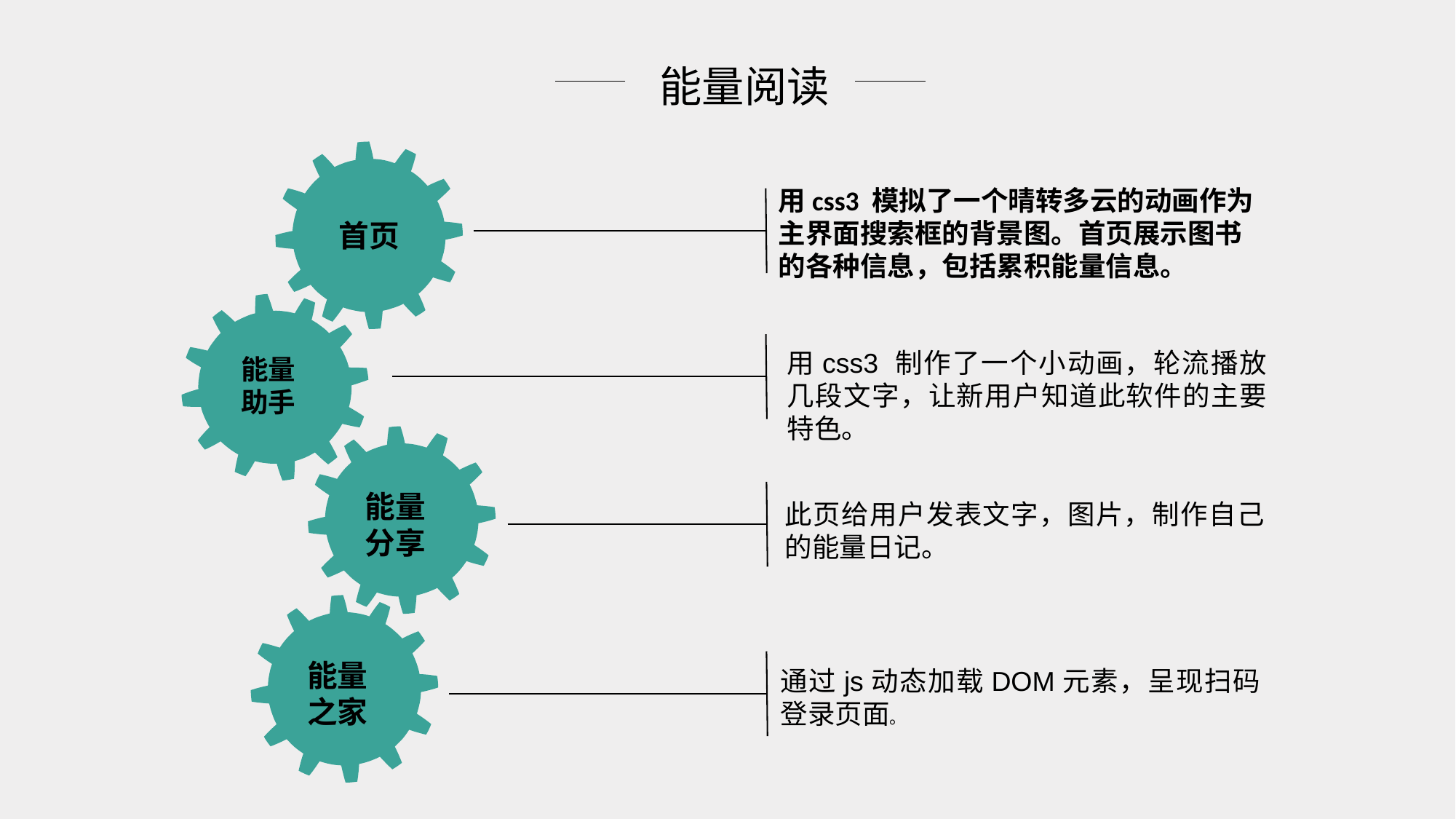

能量阅读
首页
用css3 模拟了一个晴转多云的动画作为主界面搜索框的背景图。首页展示图书的各种信息，包括累积能量信息。

用css3 制作了一个小动画，轮流播放几段文字，让新用户知道此软件的主要特色。
能量助手

能量分享
此页给用户发表文字，图片，制作自己的能量日记。

能量之家
通过js动态加载DOM元素，呈现扫码登录页面。